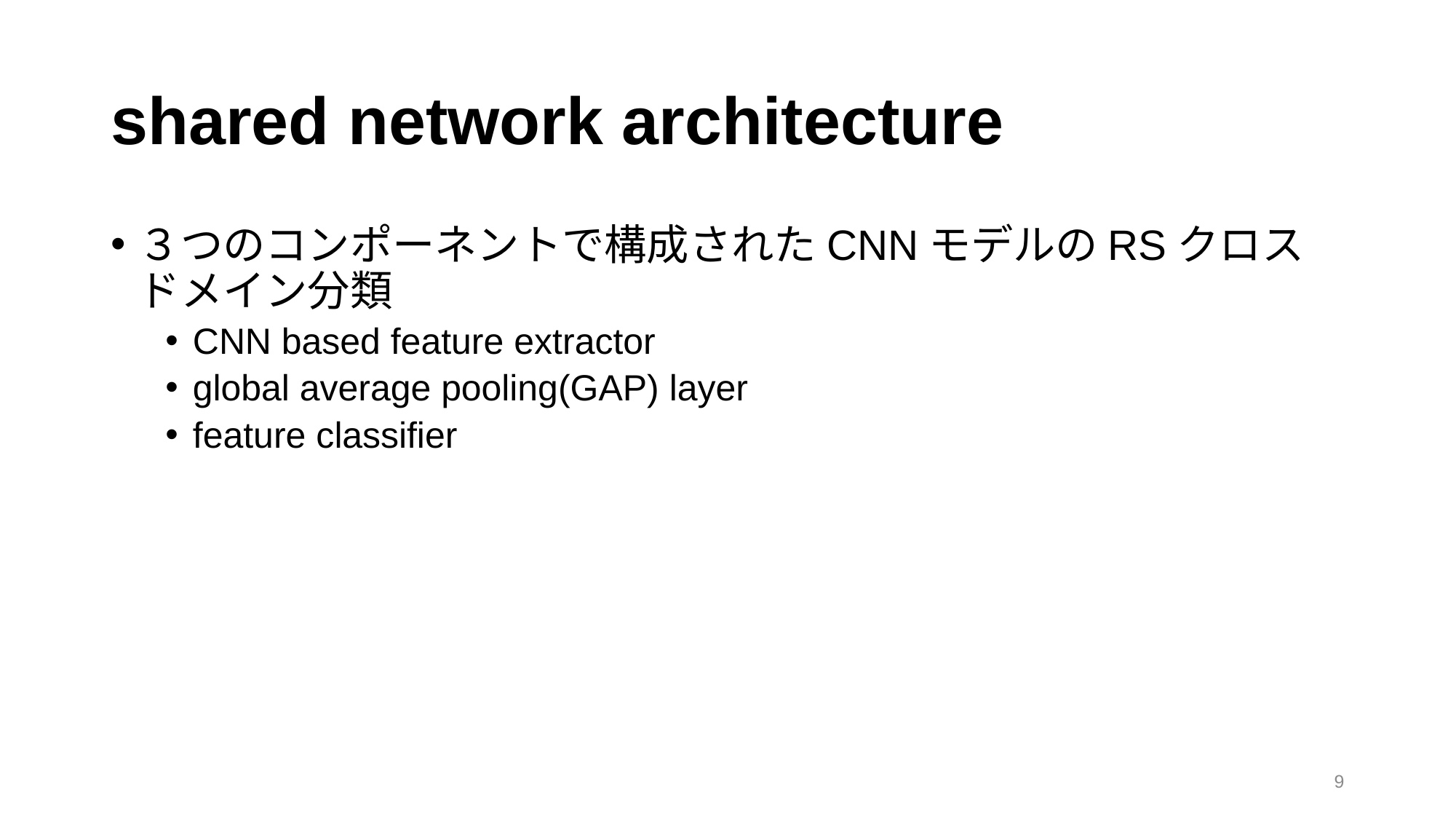

# shared network architecture
３つのコンポーネントで構成されたCNNモデルのRSクロスドメイン分類
CNN based feature extractor
global average pooling(GAP) layer
feature classifier

9